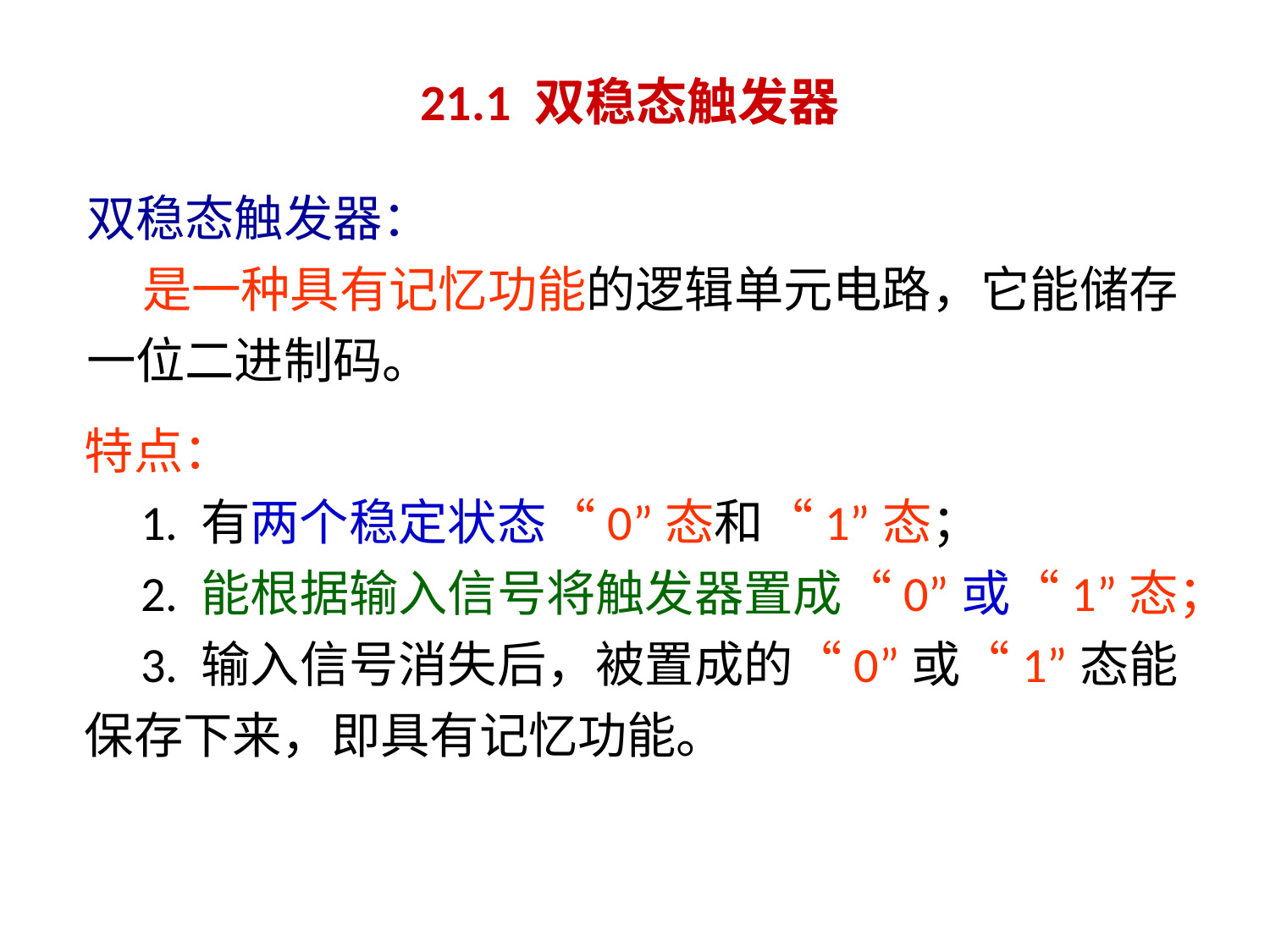

# 21.1 双稳态触发器
双稳态触发器：
    是一种具有记忆功能的逻辑单元电路，它能储存一位二进制码。
特点：
     1. 有两个稳定状态“0”态和“1”态；
     2. 能根据输入信号将触发器置成“0”或“1”态；
     3. 输入信号消失后，被置成的“0”或“1”态能保存下来，即具有记忆功能。